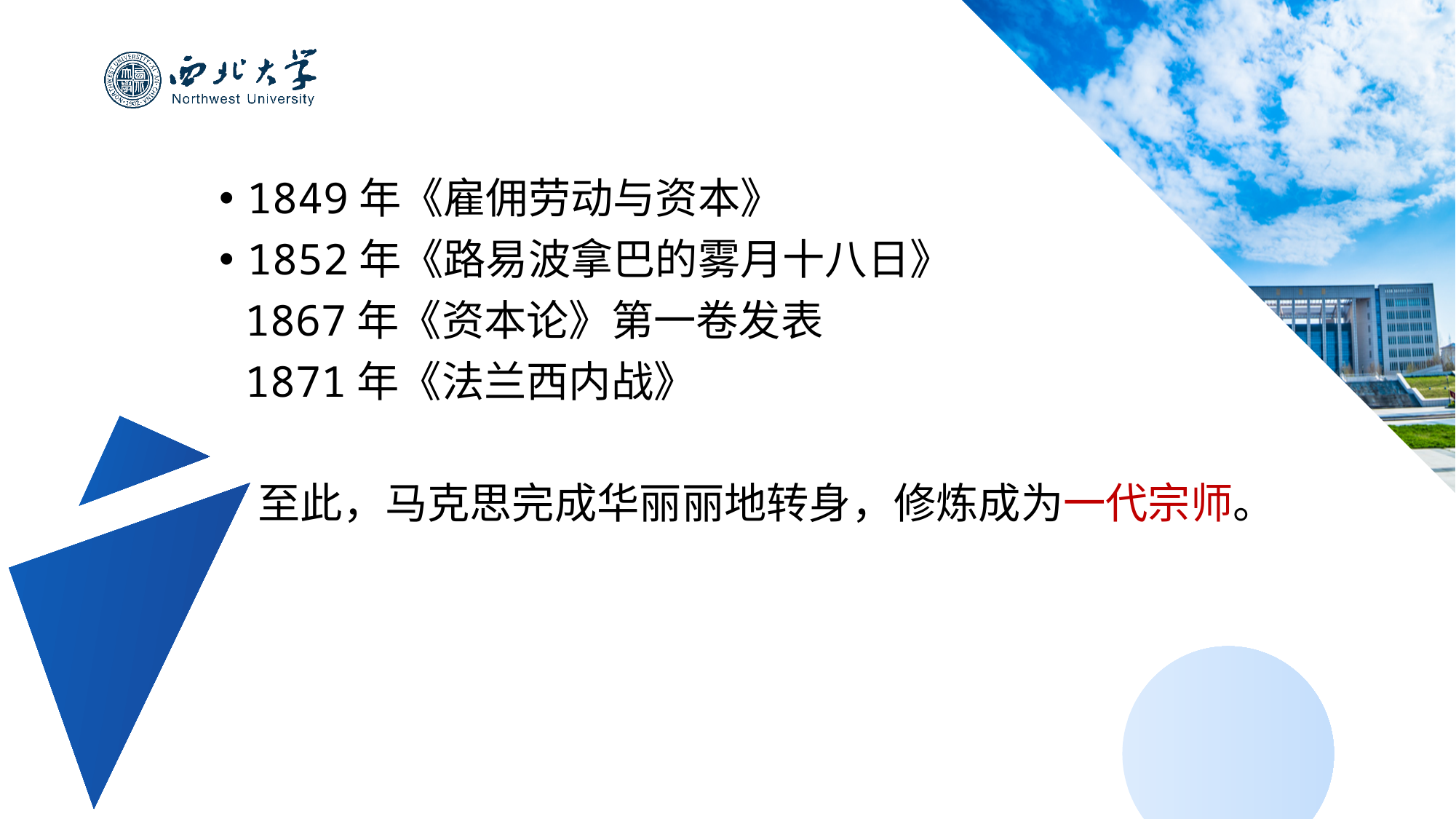

1849年《雇佣劳动与资本》
1852年《路易波拿巴的雾月十八日》
 1867年《资本论》第一卷发表
 1871年《法兰西内战》

   至此，马克思完成华丽丽地转身，修炼成为一代宗师。